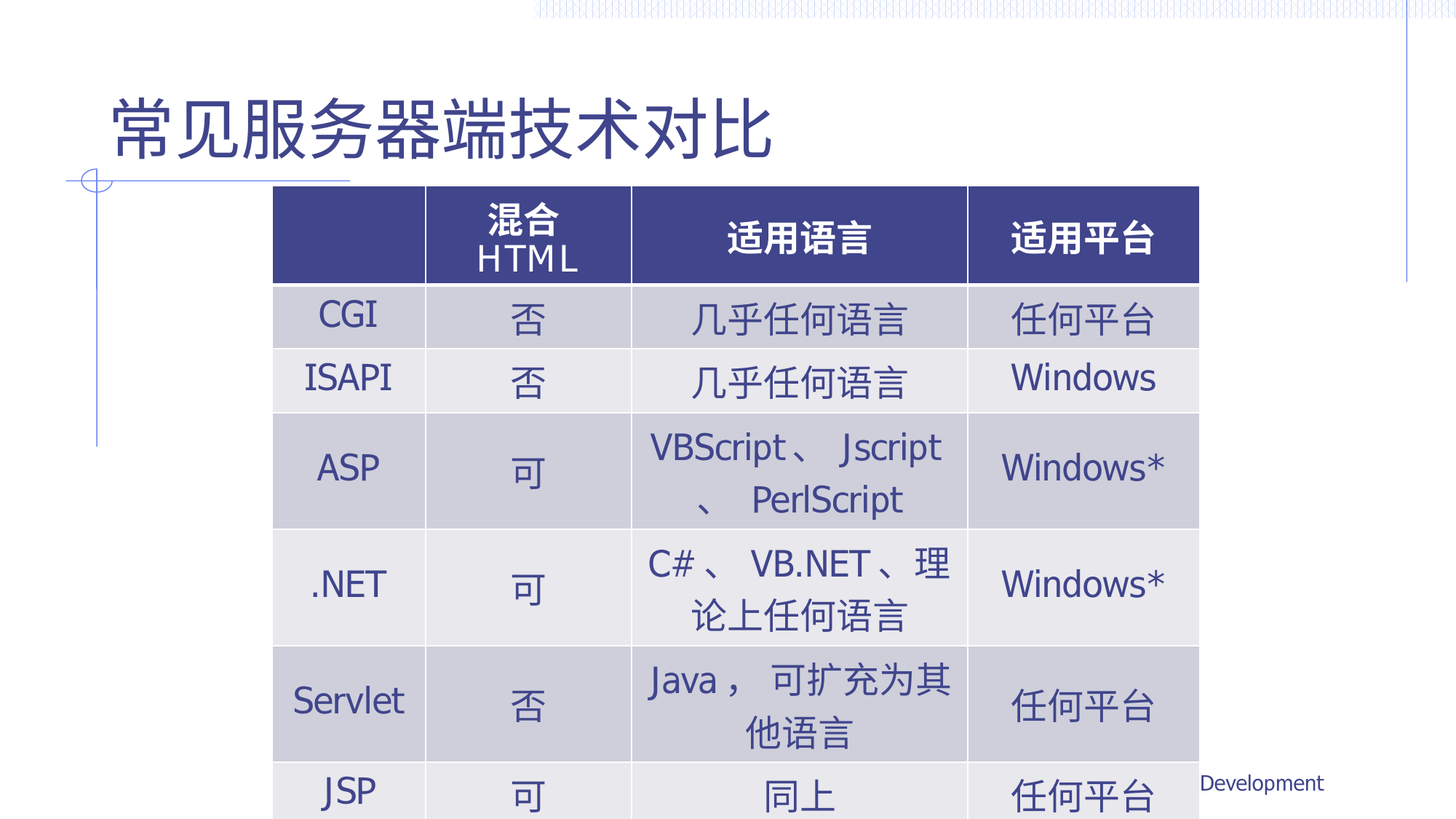

# 常见服务器端技术对比
|  | 混合HTML | 适用语言 | 适用平台 |
| --- | --- | --- | --- |
| CGI | 否 | 几乎任何语言 | 任何平台 |
| ISAPI | 否 | 几乎任何语言 | Windows |
| ASP | 可 | VBScript、Jscript、 PerlScript | Windows\* |
| .NET | 可 | C#、VB.NET、理论上任何语言 | Windows\* |
| Servlet | 否 | Java， 可扩充为其他语言 | 任何平台 |
| JSP | 可 | 同上 | 任何平台 |
| PHP | 可 | PHP | 任何平台 |
| Ruby | 可 | Ruby | 任何平台 |